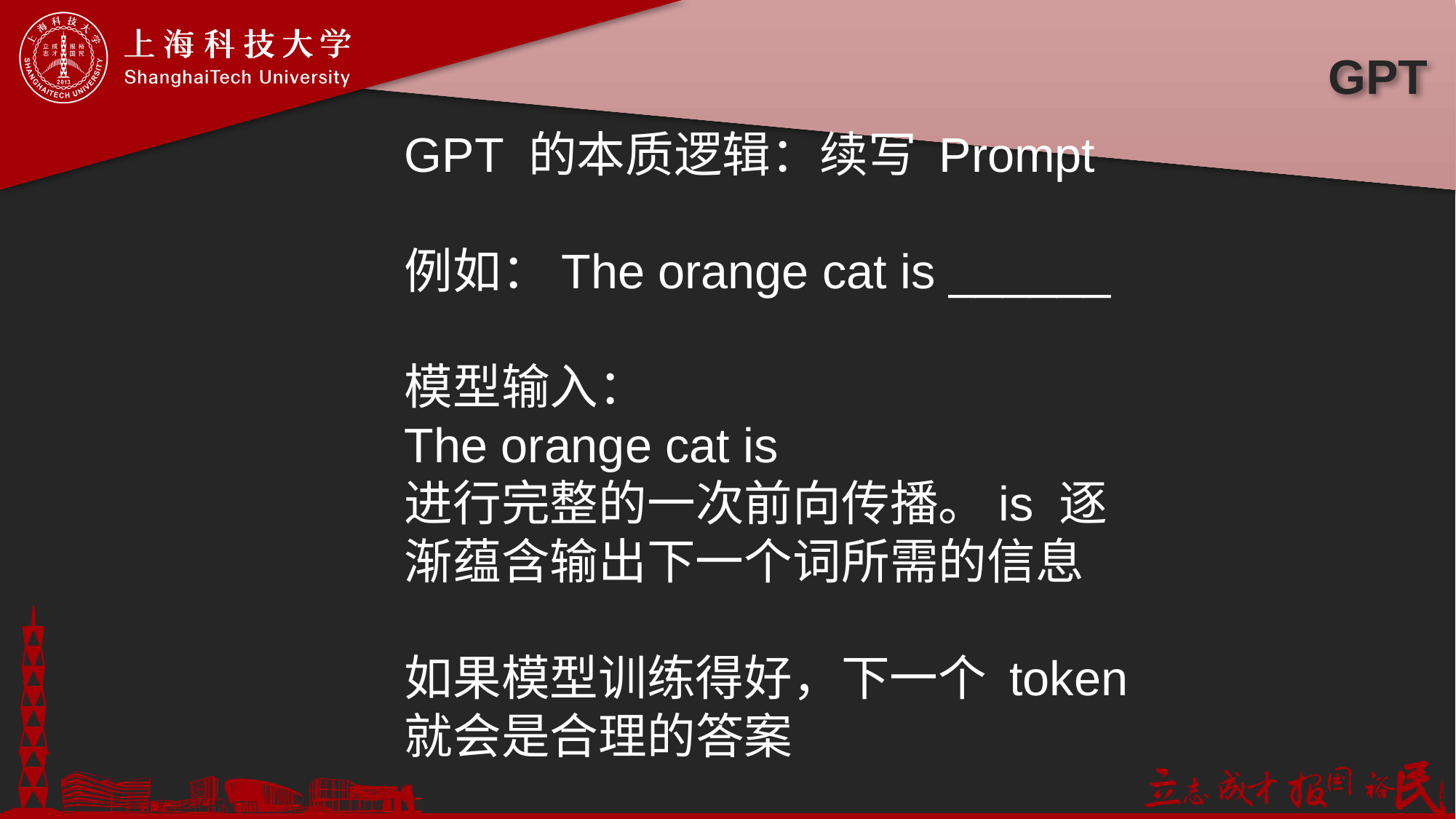

# GPT
GPT 的本质逻辑：续写 Prompt

例如：The orange cat is ______

模型输入：
The orange cat is
进行完整的一次前向传播。is 逐渐蕴含输出下一个词所需的信息

如果模型训练得好，下一个 token 就会是合理的答案